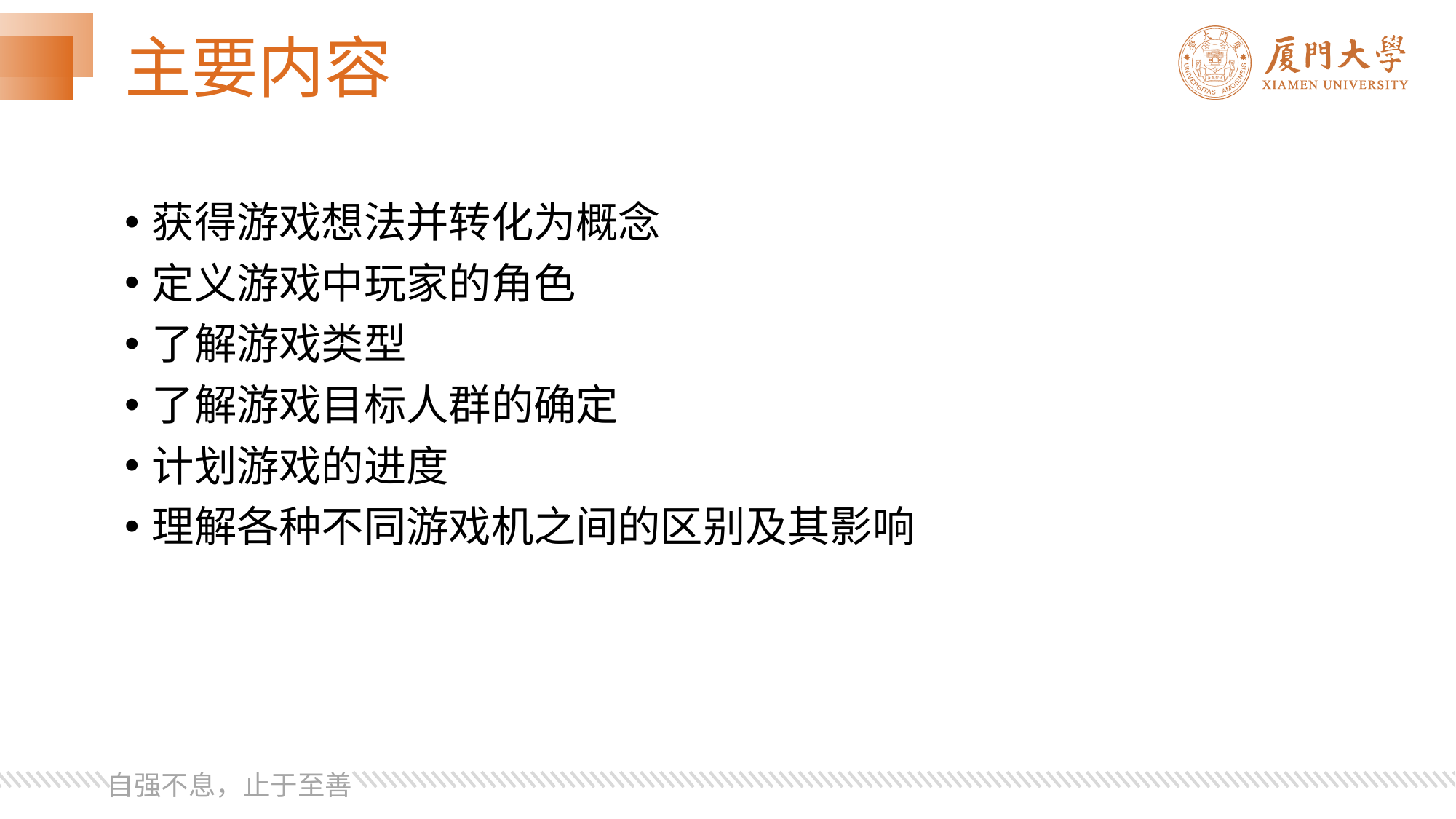

# 主要内容
获得游戏想法并转化为概念
定义游戏中玩家的角色
了解游戏类型
了解游戏目标人群的确定
计划游戏的进度
理解各种不同游戏机之间的区别及其影响